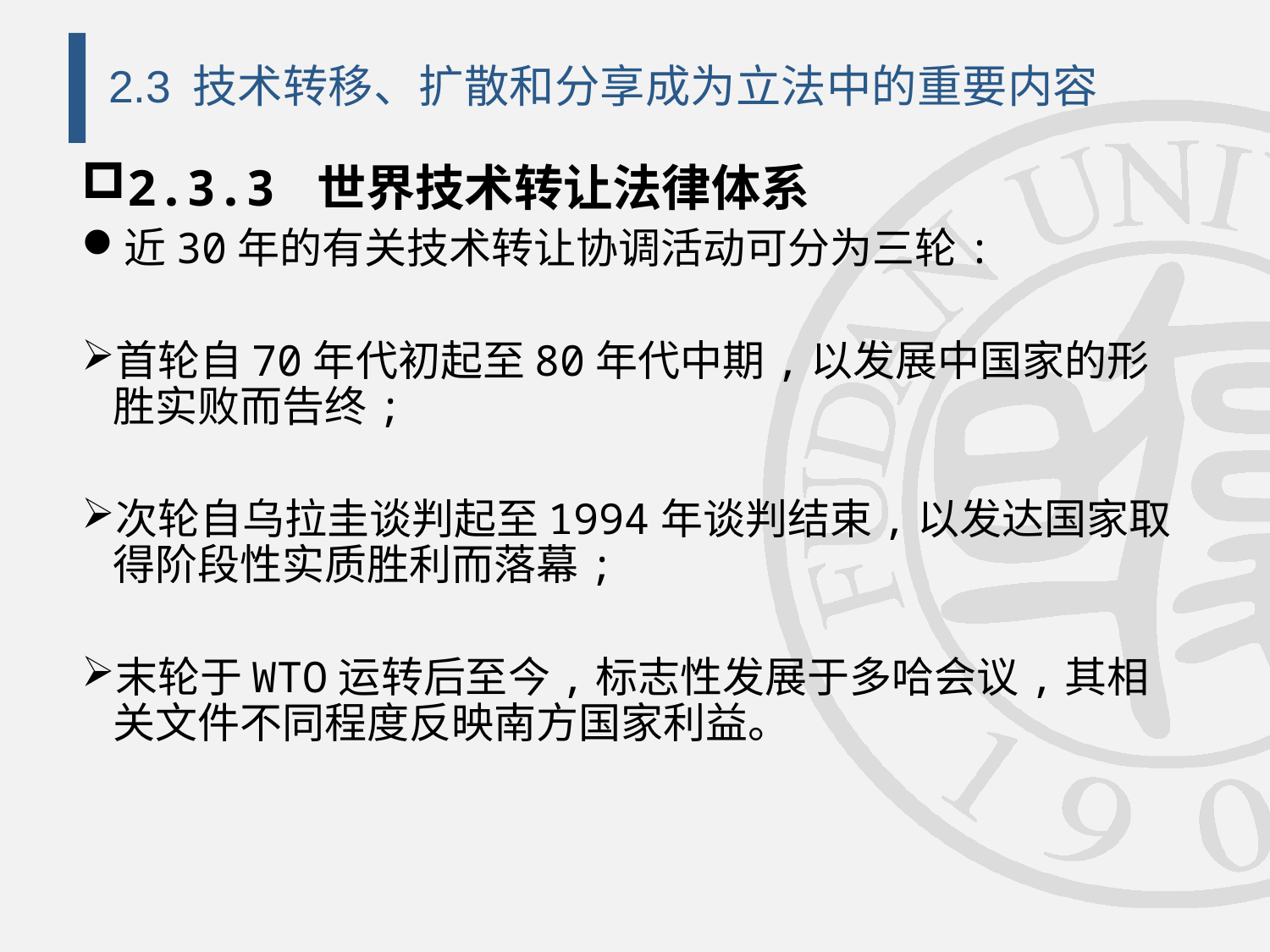

# 2.3 技术转移、扩散和分享成为立法中的重要内容
2.3.3 世界技术转让法律体系
近30年的有关技术转让协调活动可分为三轮:

首轮自70年代初起至80年代中期,以发展中国家的形胜实败而告终;

次轮自乌拉圭谈判起至1994年谈判结束,以发达国家取得阶段性实质胜利而落幕;

末轮于WTO运转后至今,标志性发展于多哈会议,其相关文件不同程度反映南方国家利益。